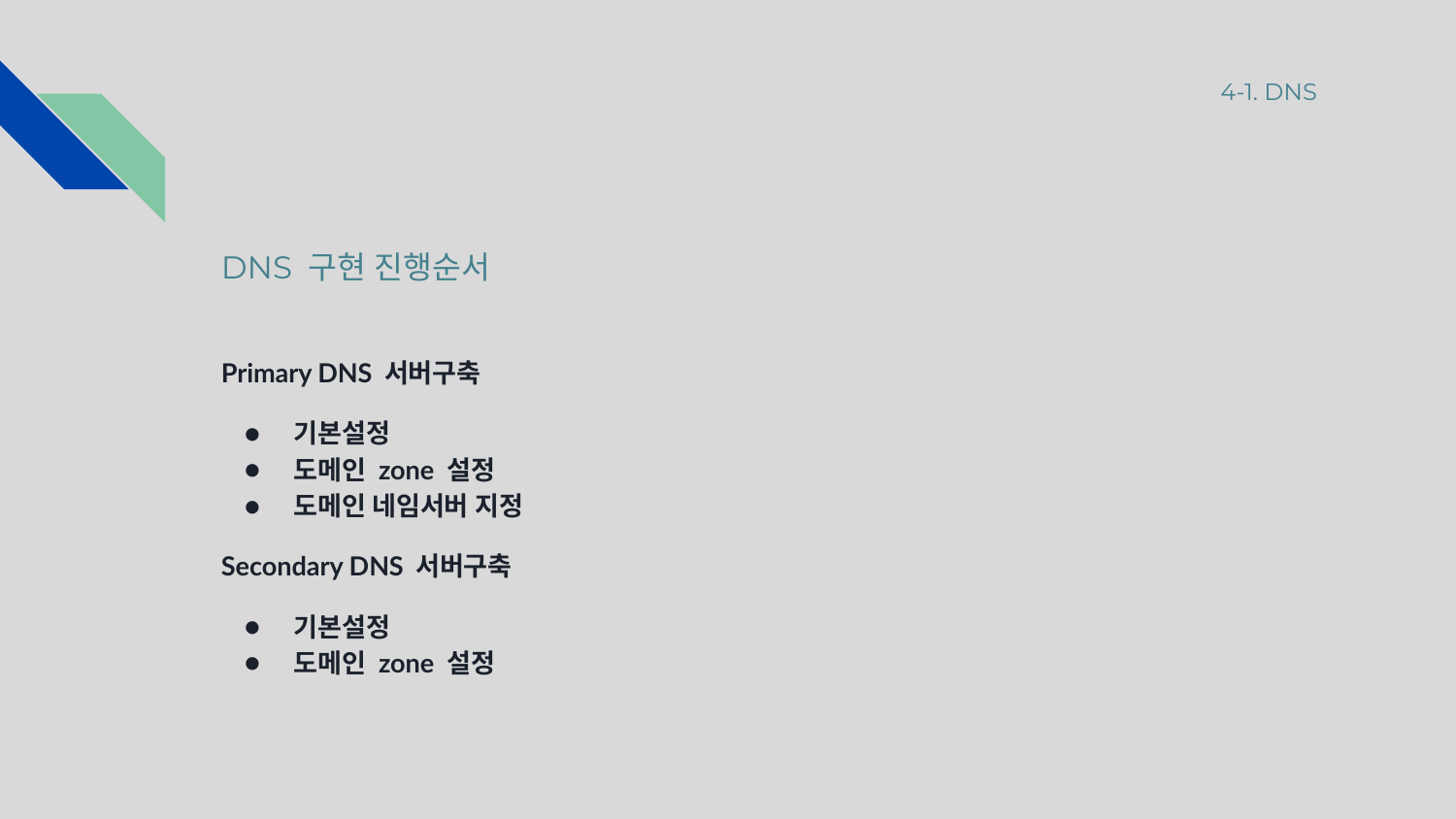

4-1. DNS

# DNS 구현 진행순서
Primary DNS 서버구축
기본설정
도메인 zone 설정
도메인 네임서버 지정
Secondary DNS 서버구축
기본설정
도메인 zone 설정